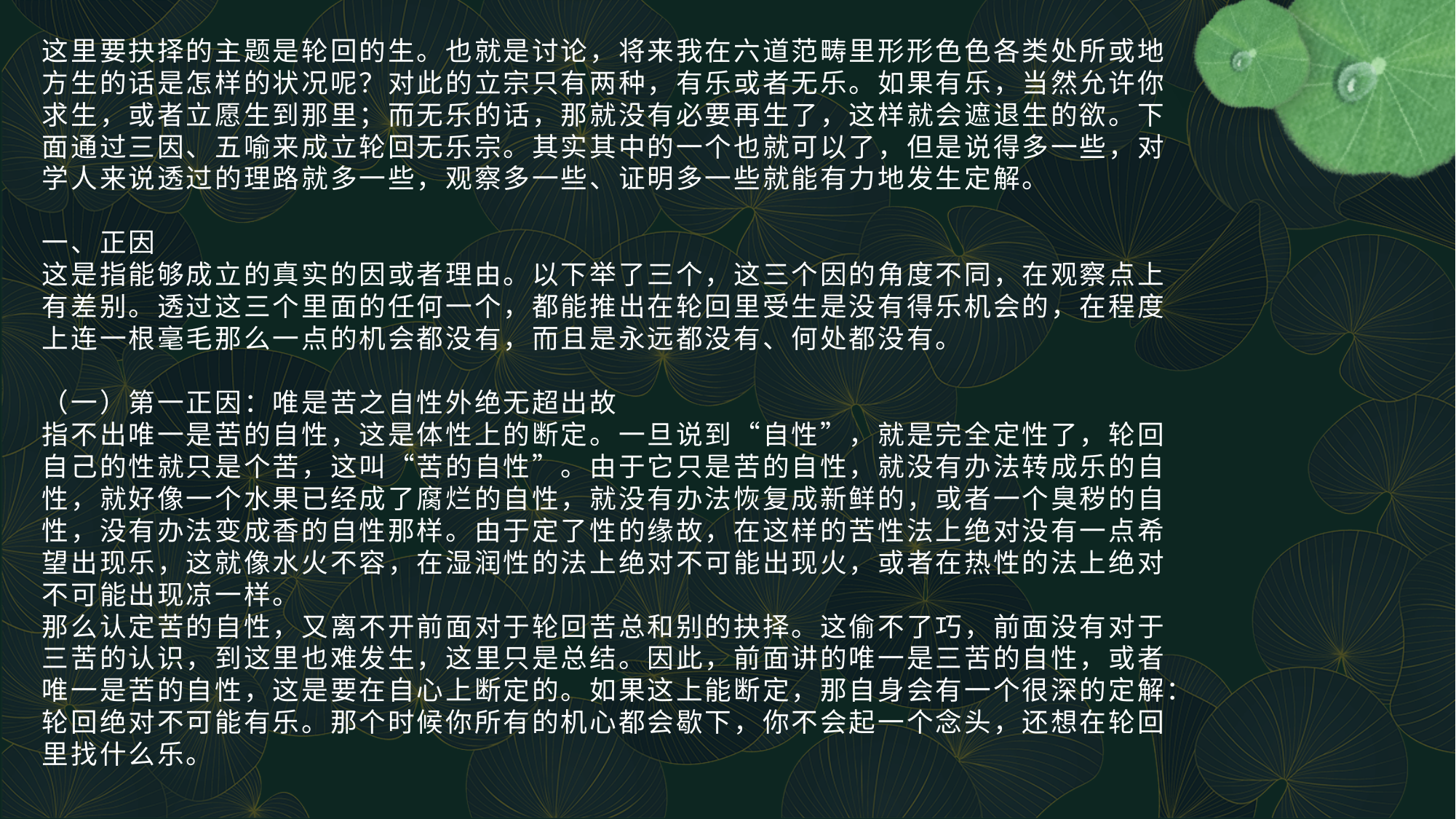

# 这里要抉择的主题是轮回的生。也就是讨论，将来我在六道范畴里形形色色各类处所或地方生的话是怎样的状况呢？对此的立宗只有两种，有乐或者无乐。如果有乐，当然允许你求生，或者立愿生到那里；而无乐的话，那就没有必要再生了，这样就会遮退生的欲。下面通过三因、五喻来成立轮回无乐宗。其实其中的一个也就可以了，但是说得多一些，对学人来说透过的理路就多一些，观察多一些、证明多一些就能有力地发生定解。 一、正因 这是指能够成立的真实的因或者理由。以下举了三个，这三个因的角度不同，在观察点上有差别。透过这三个里面的任何一个，都能推出在轮回里受生是没有得乐机会的，在程度上连一根毫毛那么一点的机会都没有，而且是永远都没有、何处都没有。 （一）第一正因：唯是苦之自性外绝无超出故 指不出唯一是苦的自性，这是体性上的断定。一旦说到“自性”，就是完全定性了，轮回自己的性就只是个苦，这叫“苦的自性”。由于它只是苦的自性，就没有办法转成乐的自性，就好像一个水果已经成了腐烂的自性，就没有办法恢复成新鲜的，或者一个臭秽的自性，没有办法变成香的自性那样。由于定了性的缘故，在这样的苦性法上绝对没有一点希望出现乐，这就像水火不容，在湿润性的法上绝对不可能出现火，或者在热性的法上绝对不可能出现凉一样。 那么认定苦的自性，又离不开前面对于轮回苦总和别的抉择。这偷不了巧，前面没有对于三苦的认识，到这里也难发生，这里只是总结。因此，前面讲的唯一是三苦的自性，或者唯一是苦的自性，这是要在自心上断定的。如果这上能断定，那自身会有一个很深的定解：轮回绝对不可能有乐。那个时候你所有的机心都会歇下，你不会起一个念头，还想在轮回里找什么乐。